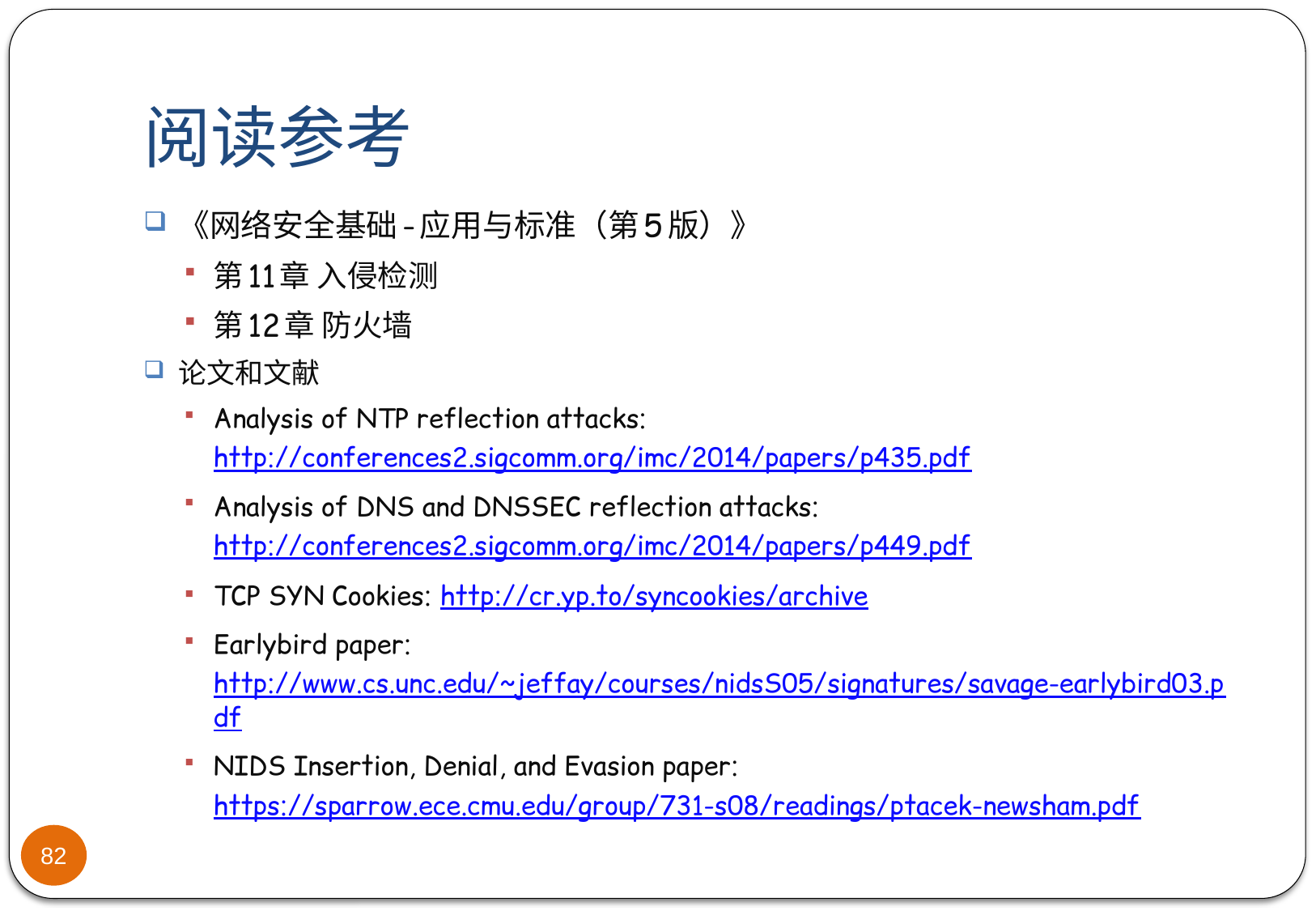

# 阅读参考
《网络安全基础-应用与标准（第5版）》
第11章 入侵检测
第12章 防火墙
论文和文献
Analysis of NTP reflection attacks: http://conferences2.sigcomm.org/imc/2014/papers/p435.pdf
Analysis of DNS and DNSSEC reflection attacks: http://conferences2.sigcomm.org/imc/2014/papers/p449.pdf
TCP SYN Cookies: http://cr.yp.to/syncookies/archive
Earlybird paper: http://www.cs.unc.edu/~jeffay/courses/nidsS05/signatures/savage-earlybird03.pdf
NIDS Insertion, Denial, and Evasion paper: https://sparrow.ece.cmu.edu/group/731-s08/readings/ptacek-newsham.pdf
82